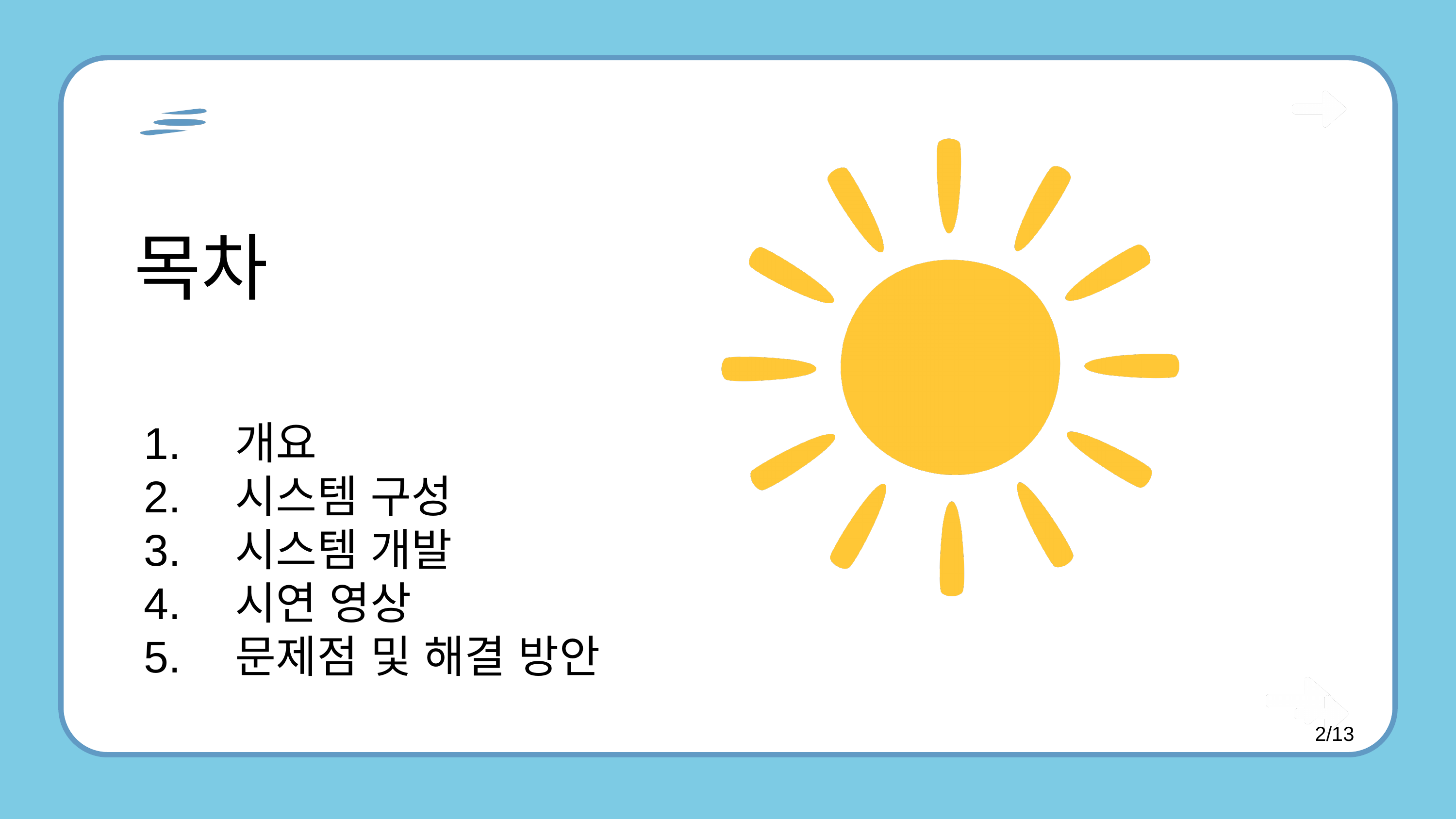

목차
개요
시스템 구성
시스템 개발
시연 영상
문제점 및 해결 방안

2/13